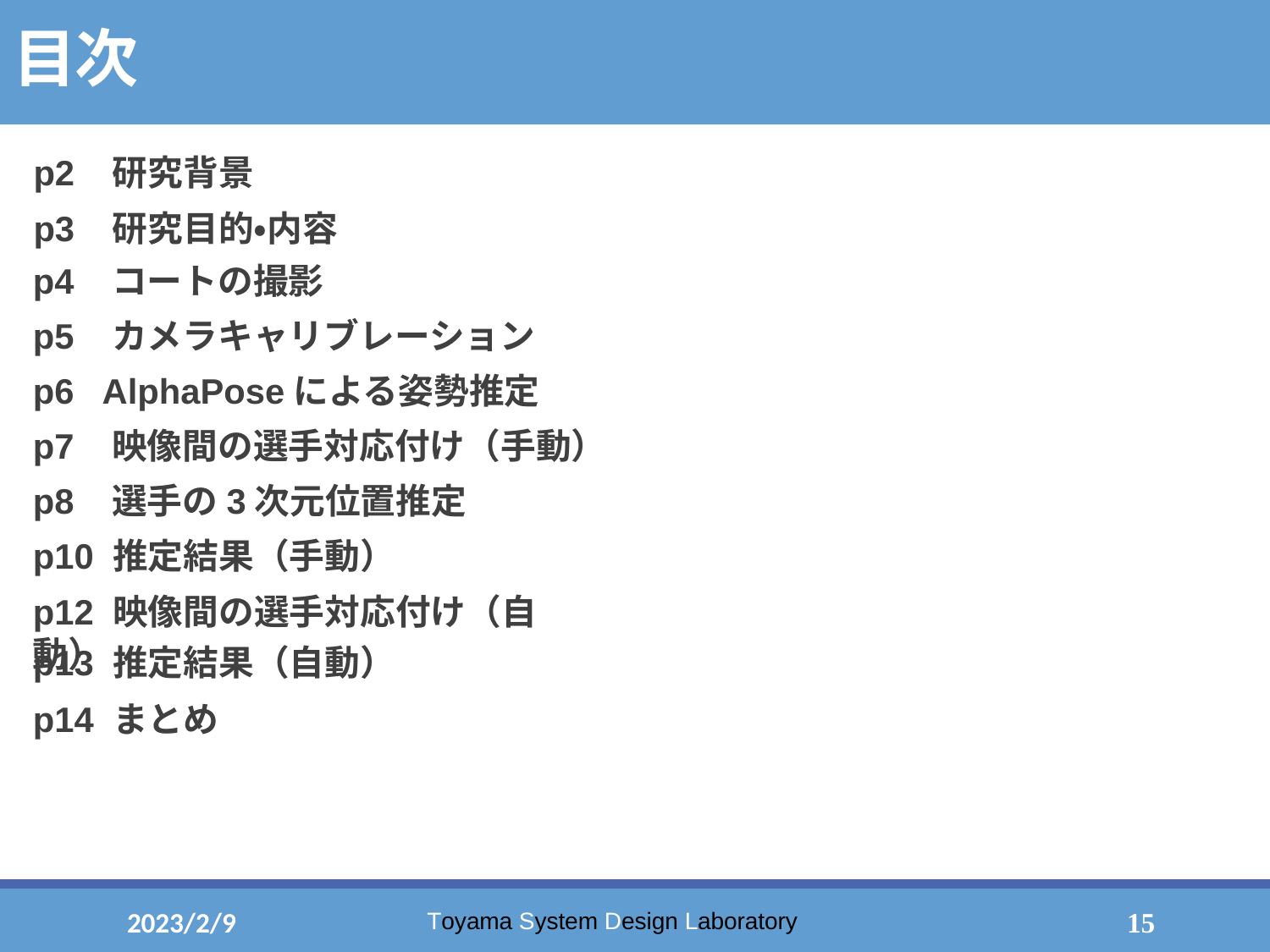

# 目次

p2   研究背景
p3   研究目的・内容
p4   コートの撮影
p5   カメラキャリブレーション
p6   AlphaPoseによる姿勢推定
p7   映像間の選手対応付け（手動）
p8   選手の3次元位置推定
p10  推定結果（手動）
p12  映像間の選手対応付け（自動）
p13  推定結果（自動）
p14  まとめ
2023/2/9
15